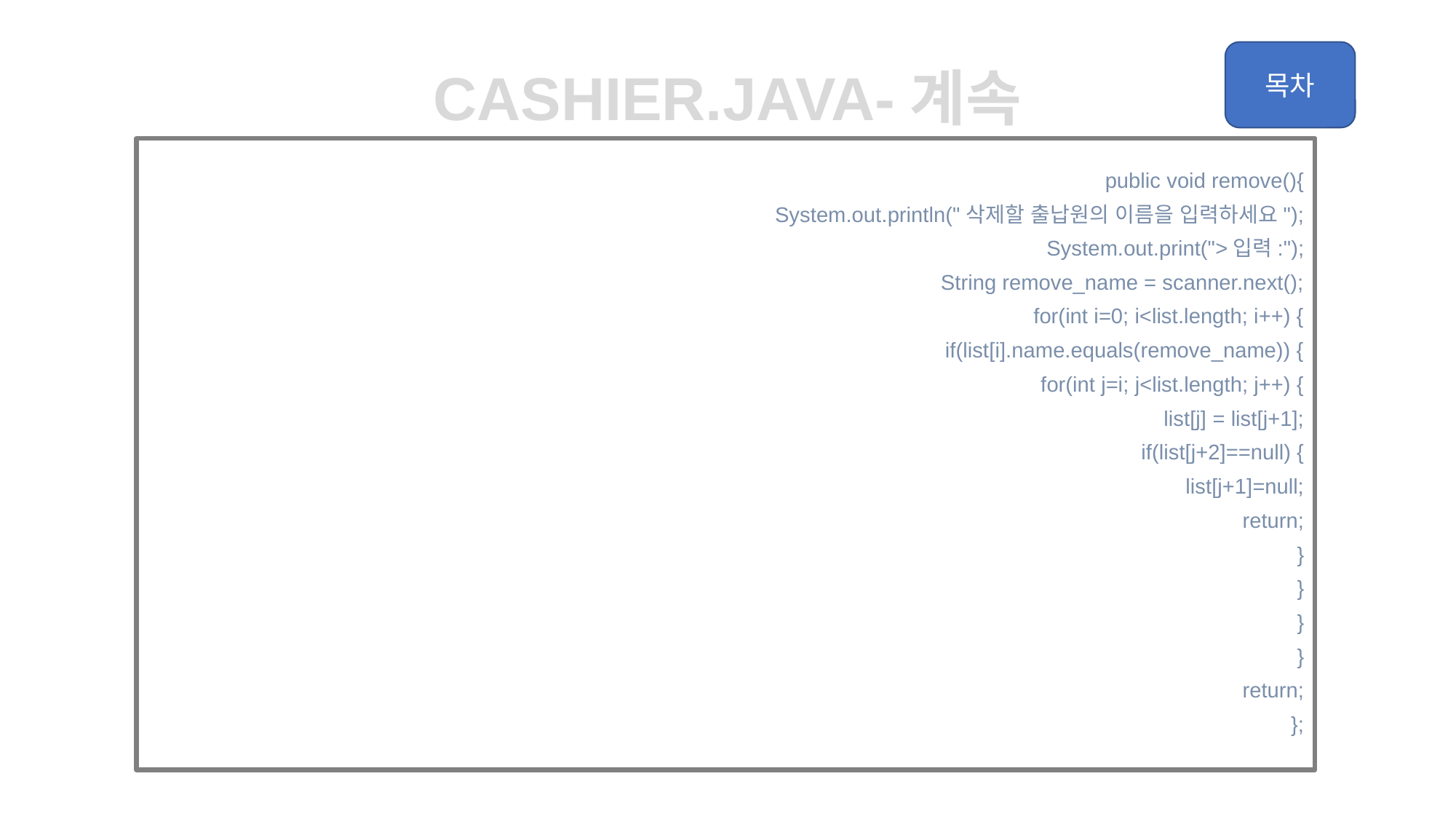

Cashier.java-계속

	public void remove(){
		System.out.println("삭제할 출납원의 이름을 입력하세요");
		System.out.print(">입력:");
		String remove_name = scanner.next();
		for(int i=0; i<list.length; i++) {
			if(list[i].name.equals(remove_name)) {
				for(int j=i; j<list.length; j++) {
					list[j] = list[j+1];
					if(list[j+2]==null) {
						list[j+1]=null;
						return;
					}
				}
			}
		}
		return;
	};